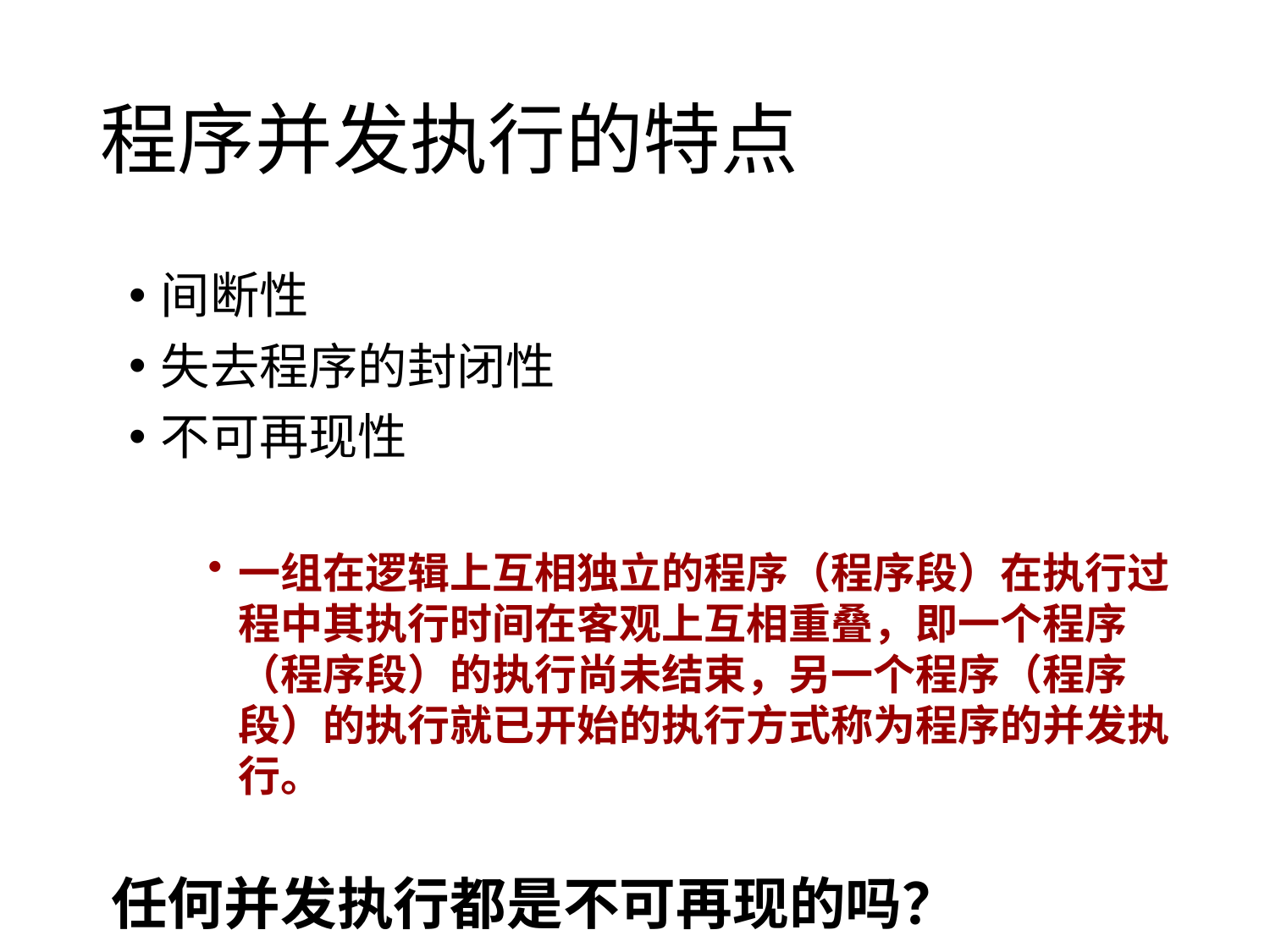

# 程序并发执行的特点
间断性
失去程序的封闭性
不可再现性

一组在逻辑上互相独立的程序（程序段）在执行过程中其执行时间在客观上互相重叠，即一个程序（程序段）的执行尚未结束，另一个程序（程序段）的执行就已开始的执行方式称为程序的并发执行。

任何并发执行都是不可再现的吗？